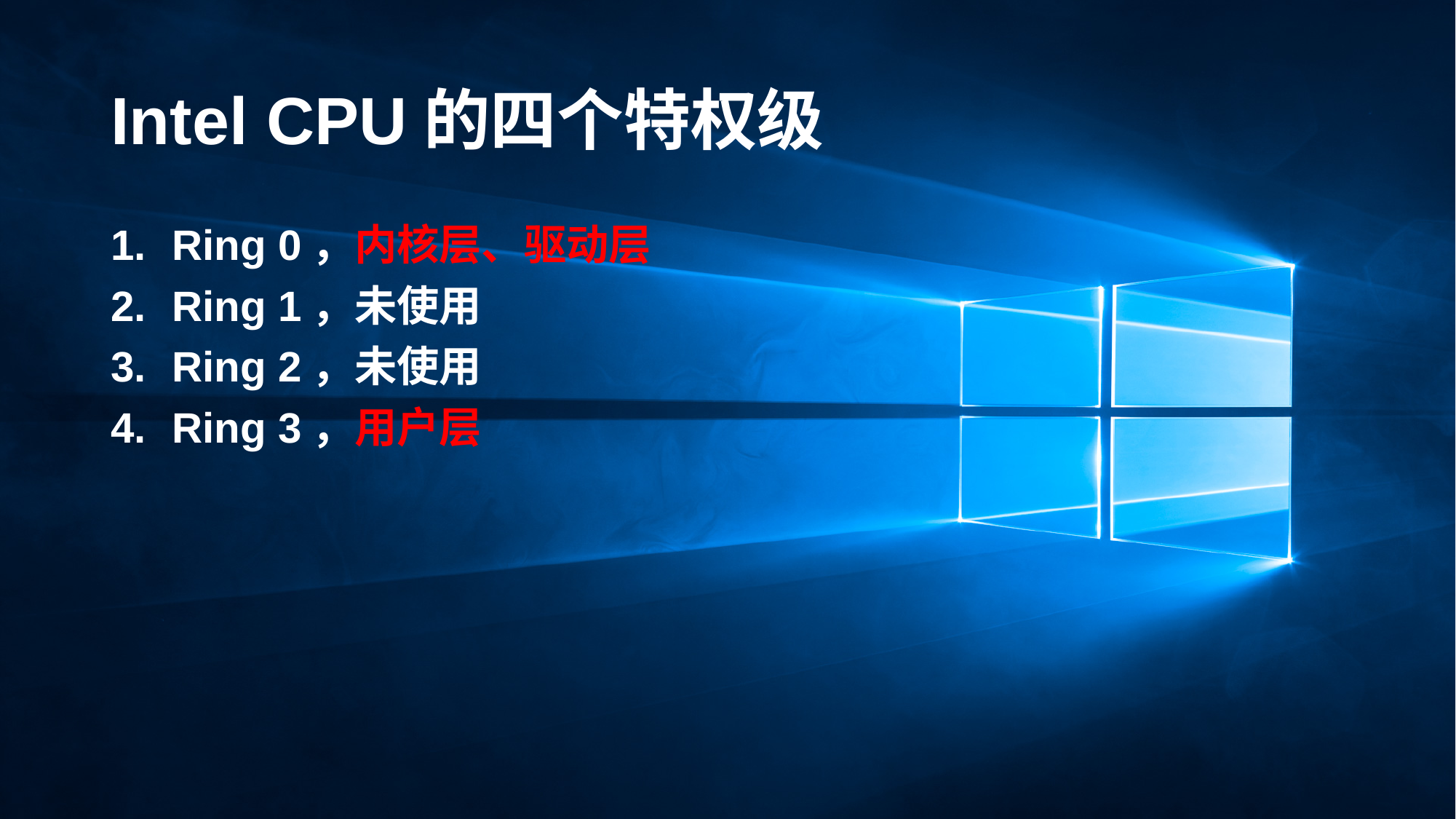

# Intel CPU的四个特权级
Ring 0，内核层、驱动层
Ring 1，未使用
Ring 2，未使用
Ring 3，用户层